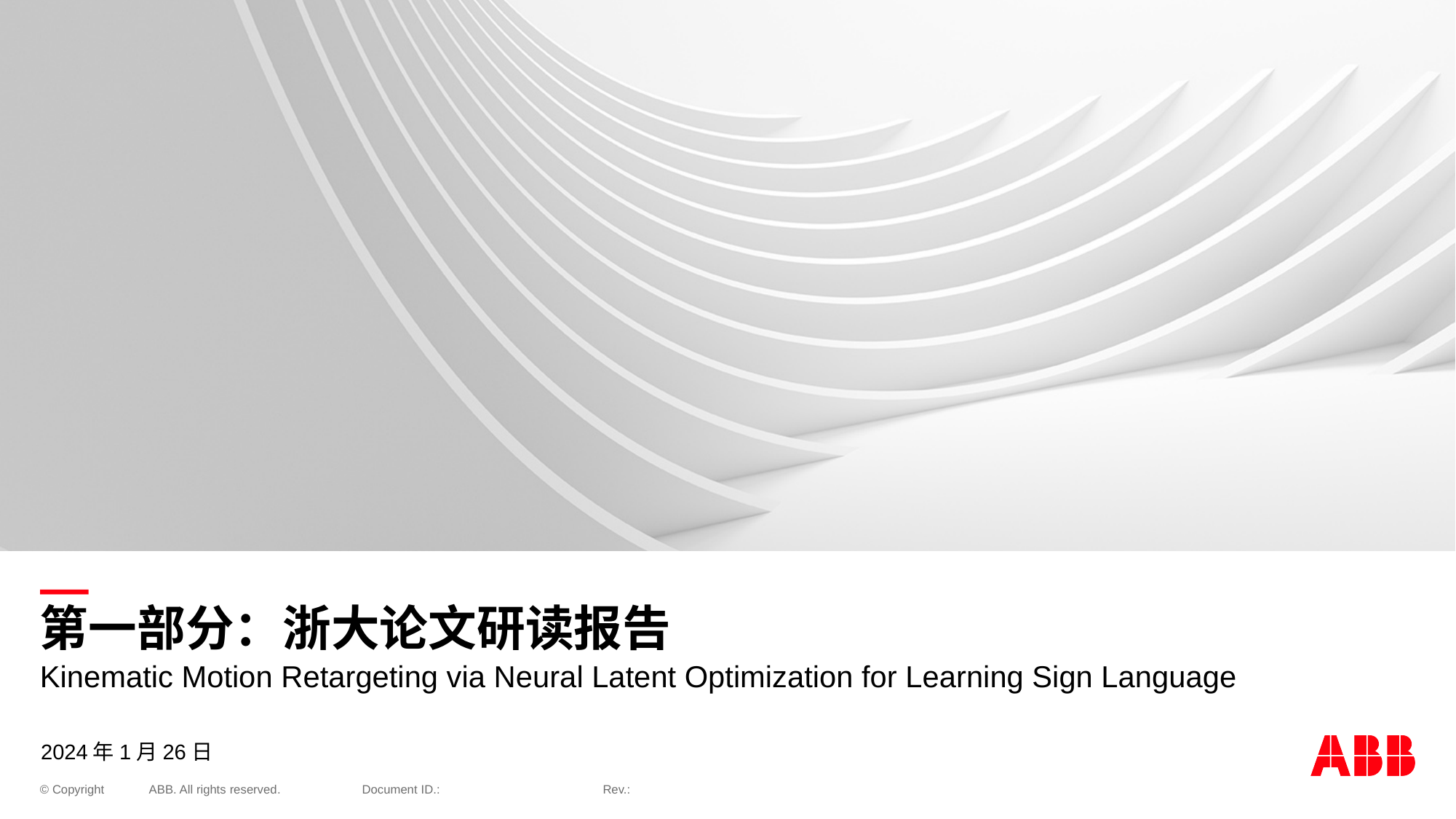

# 第一部分：浙大论文研读报告
Kinematic Motion Retargeting via Neural Latent Optimization for Learning Sign Language
2024年1月26日